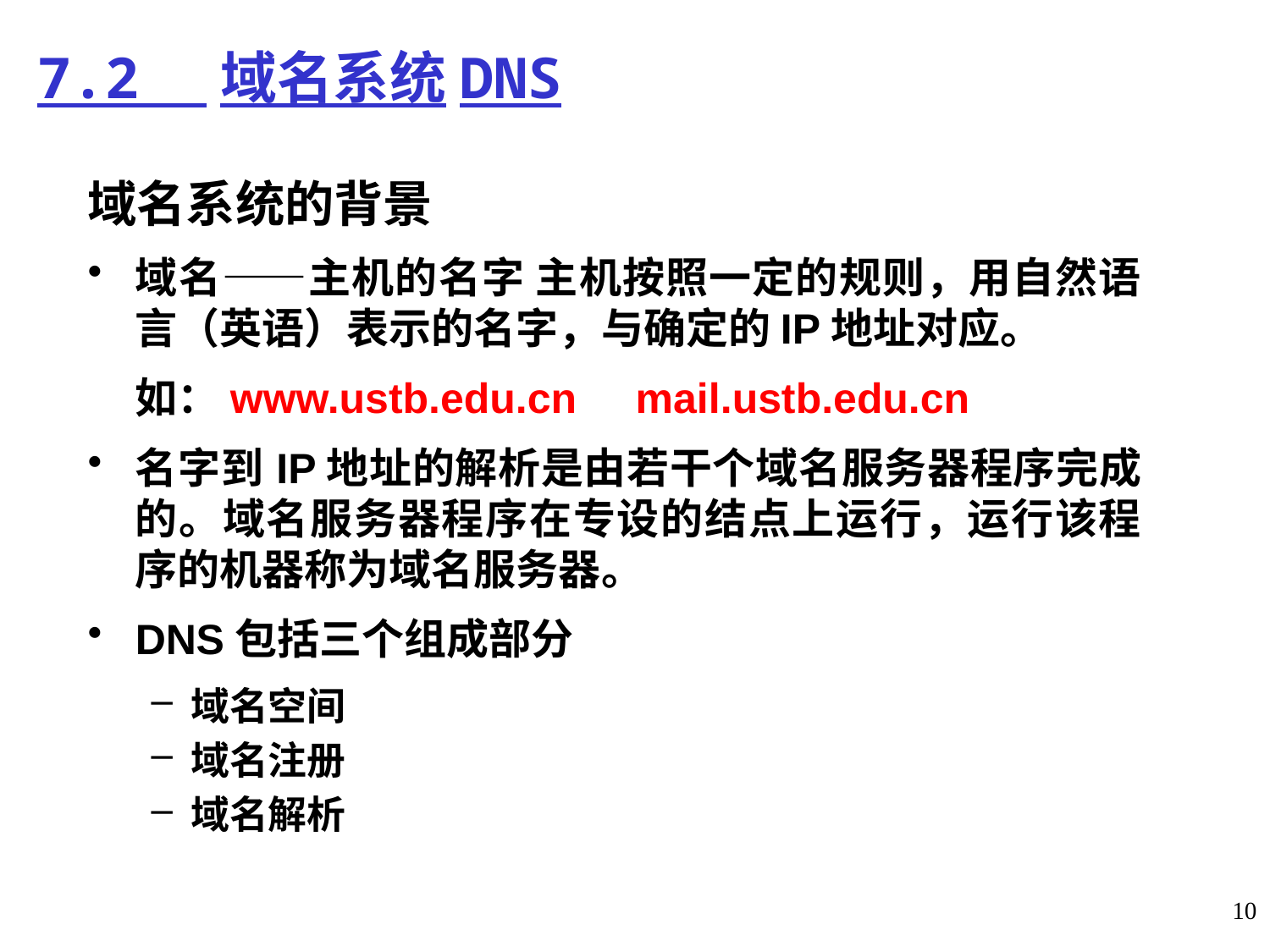

# 7.2  域名系统DNS
域名系统的背景
域名——主机的名字 主机按照一定的规则，用自然语言（英语）表示的名字，与确定的IP地址对应。
	如：www.ustb.edu.cn     mail.ustb.edu.cn
名字到 IP 地址的解析是由若干个域名服务器程序完成的。域名服务器程序在专设的结点上运行，运行该程序的机器称为域名服务器。
DNS包括三个组成部分
域名空间
域名注册
域名解析

10